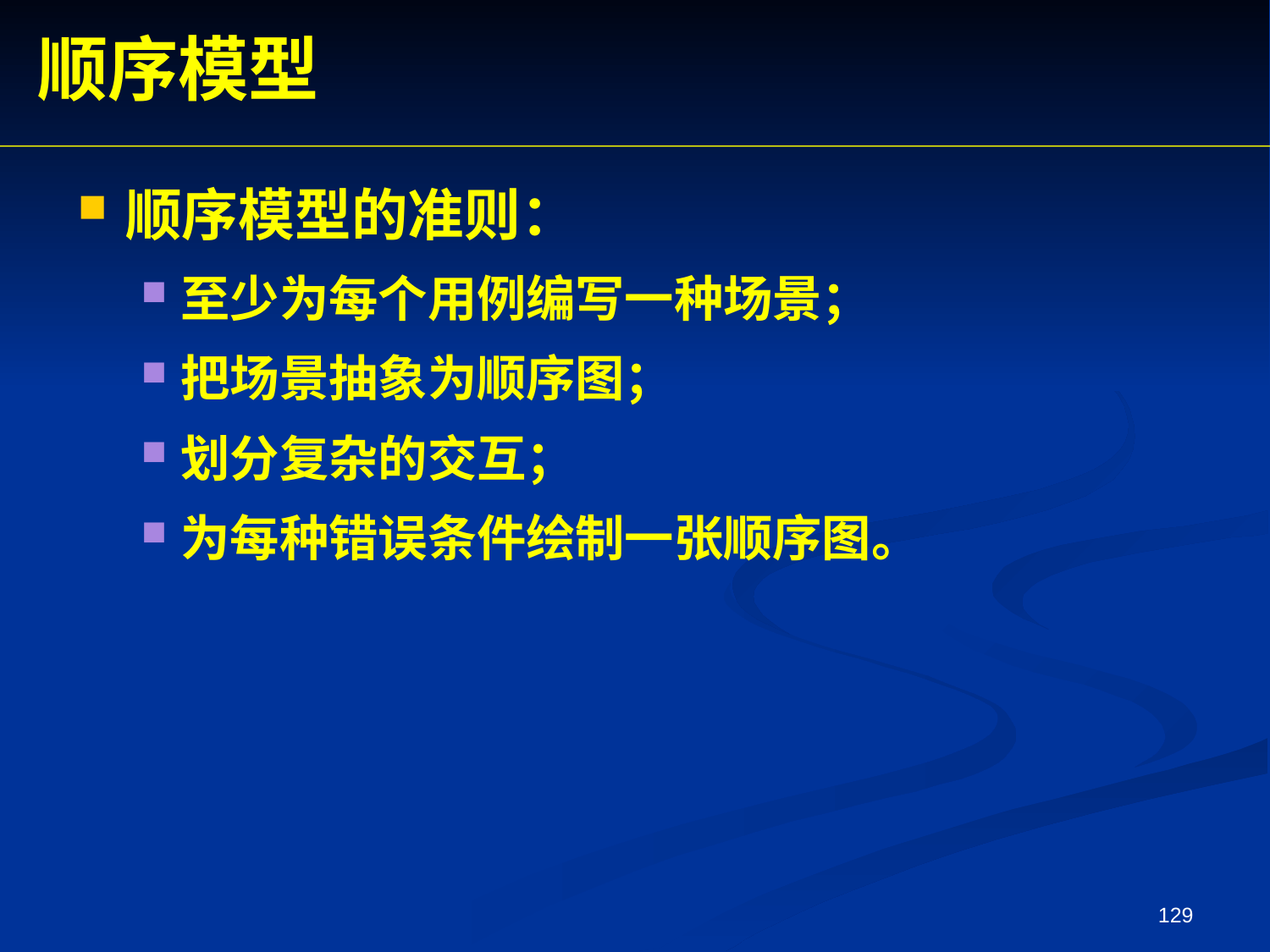

顺序模型

顺序模型的准则：
至少为每个用例编写一种场景；
把场景抽象为顺序图；
划分复杂的交互；
为每种错误条件绘制一张顺序图。
129